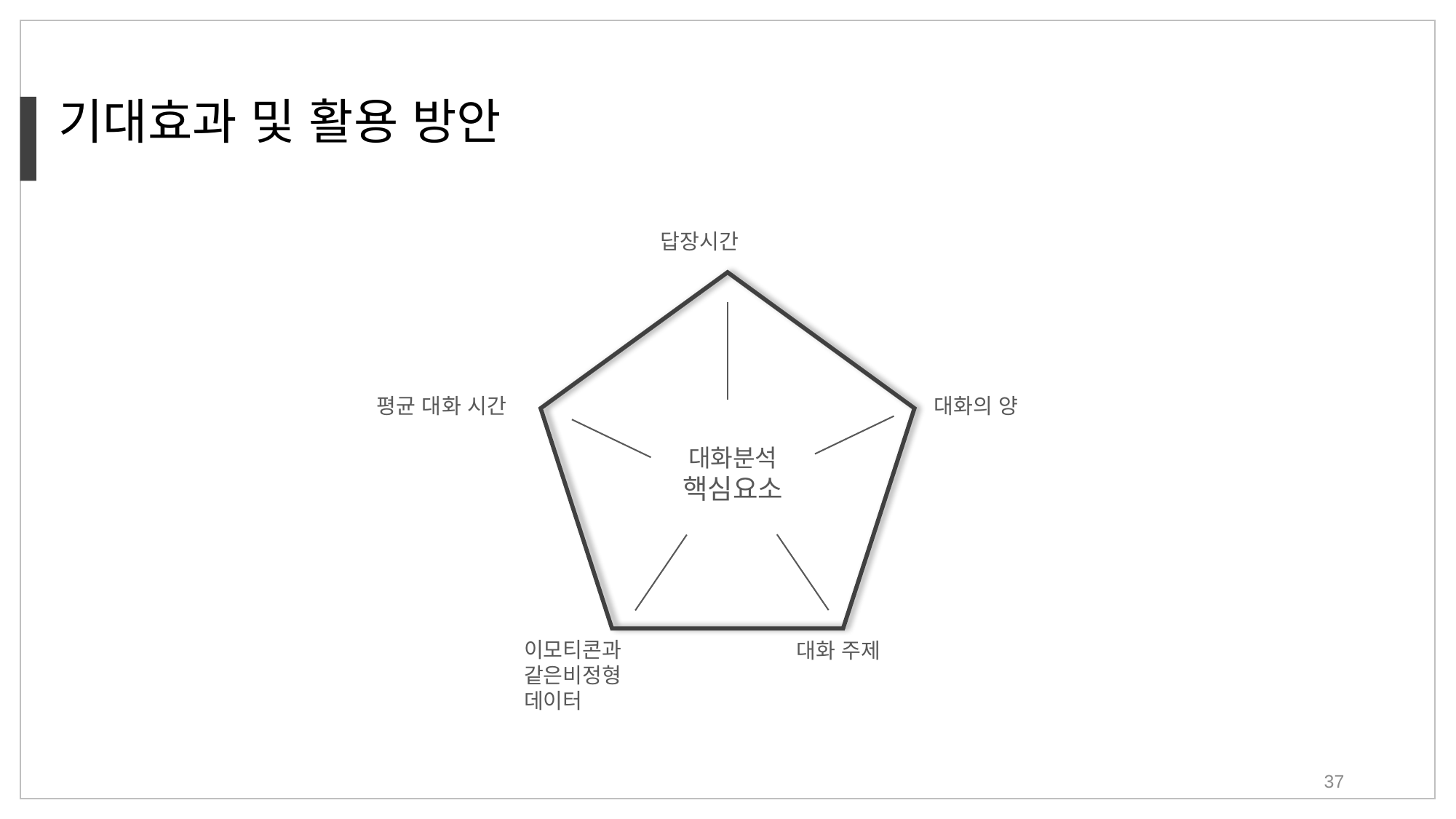

기대효과 및 활용 방안

답장시간

평균 대화 시간
대화의 양
대화분석
핵심요소
이모티콘과 같은비정형 데이터
대화 주제
37